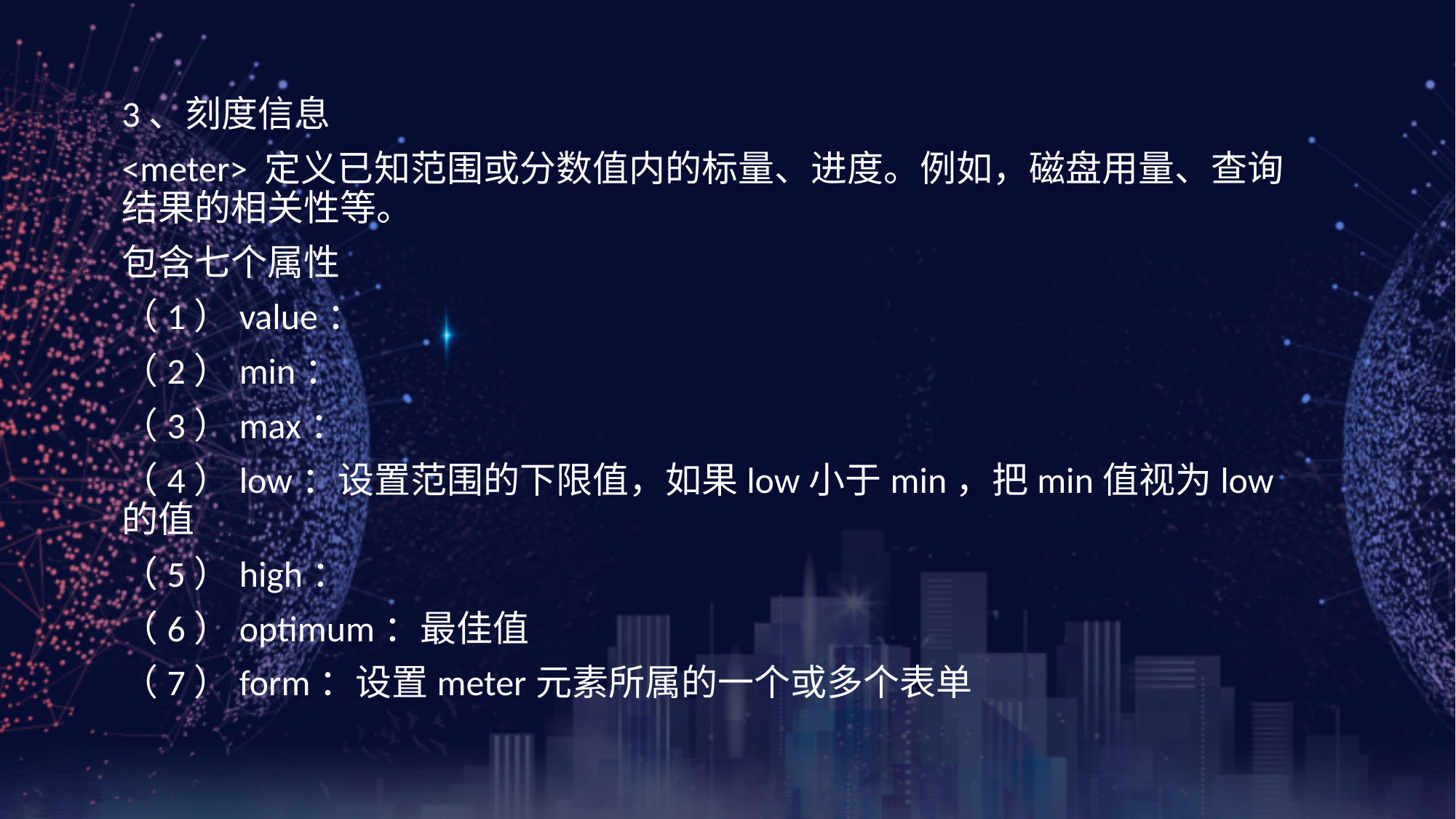

3、刻度信息
<meter> 定义已知范围或分数值内的标量、进度。例如，磁盘用量、查询结果的相关性等。
包含七个属性
（1）value：
（2）min：
（3）max：
（4）low：设置范围的下限值，如果low小于min，把min值视为low的值
（5）high：
（6）optimum：最佳值
（7）form：设置meter元素所属的一个或多个表单